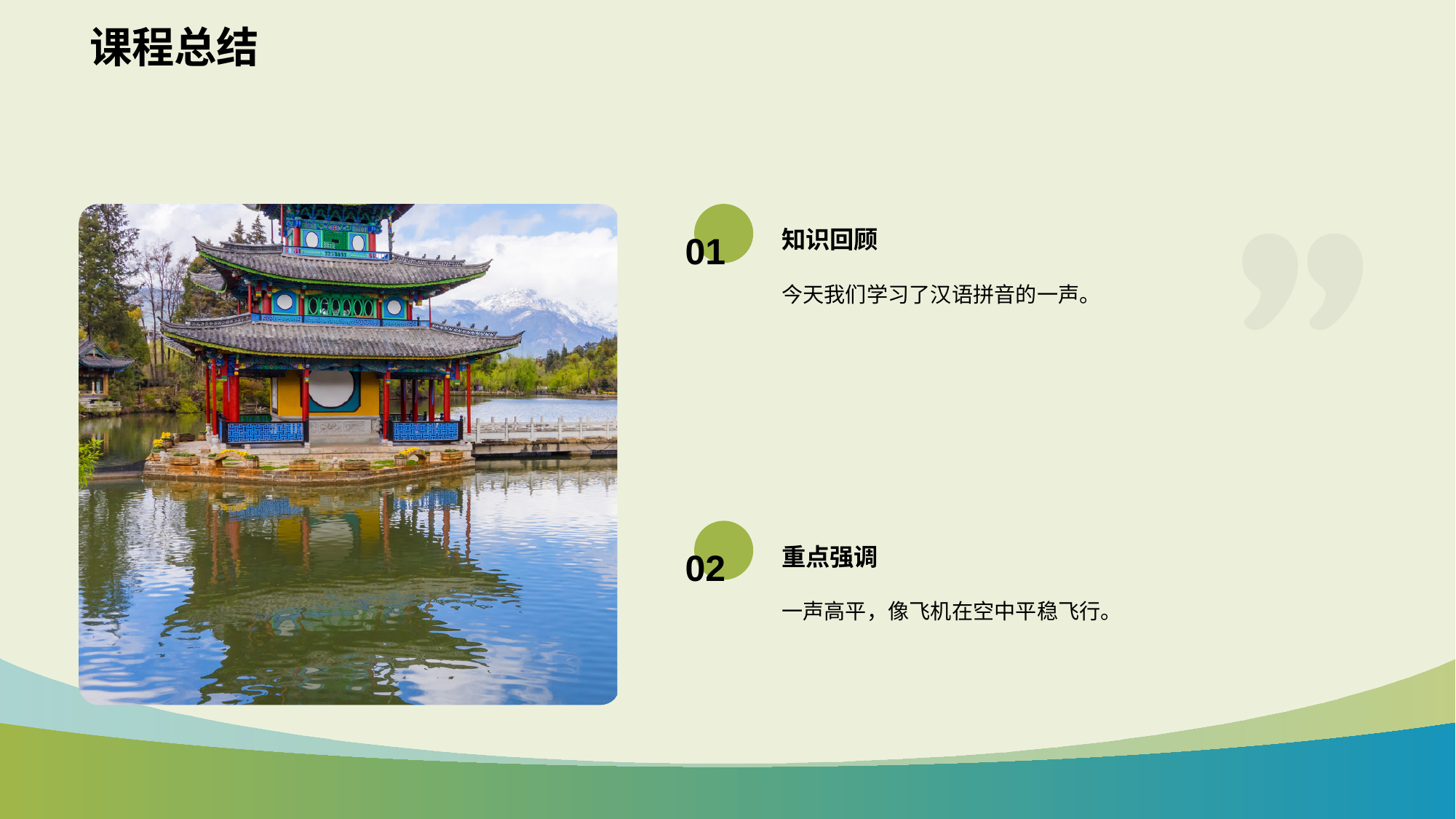

课程总结

知识回顾
01

今天我们学习了汉语拼音的一声。

重点强调
02
一声高平，像飞机在空中平稳飞行。